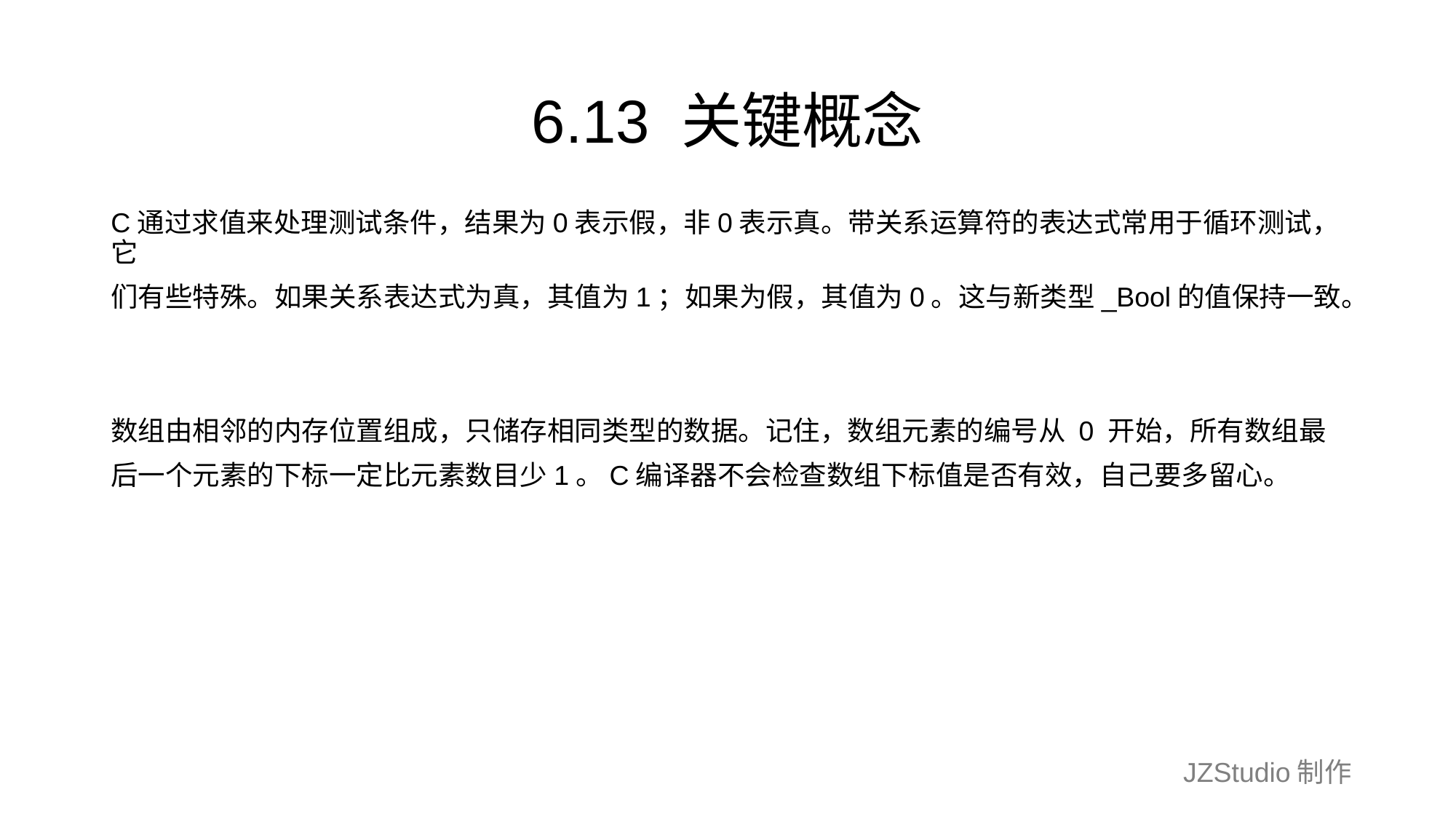

# 6.13 关键概念
C通过求值来处理测试条件，结果为0表示假，非0表示真。带关系运算符的表达式常用于循环测试，它
们有些特殊。如果关系表达式为真，其值为1；如果为假，其值为0。这与新类型_Bool的值保持一致。

数组由相邻的内存位置组成，只储存相同类型的数据。记住，数组元素的编号从 0 开始，所有数组最
后一个元素的下标一定比元素数目少1。C编译器不会检查数组下标值是否有效，自己要多留心。